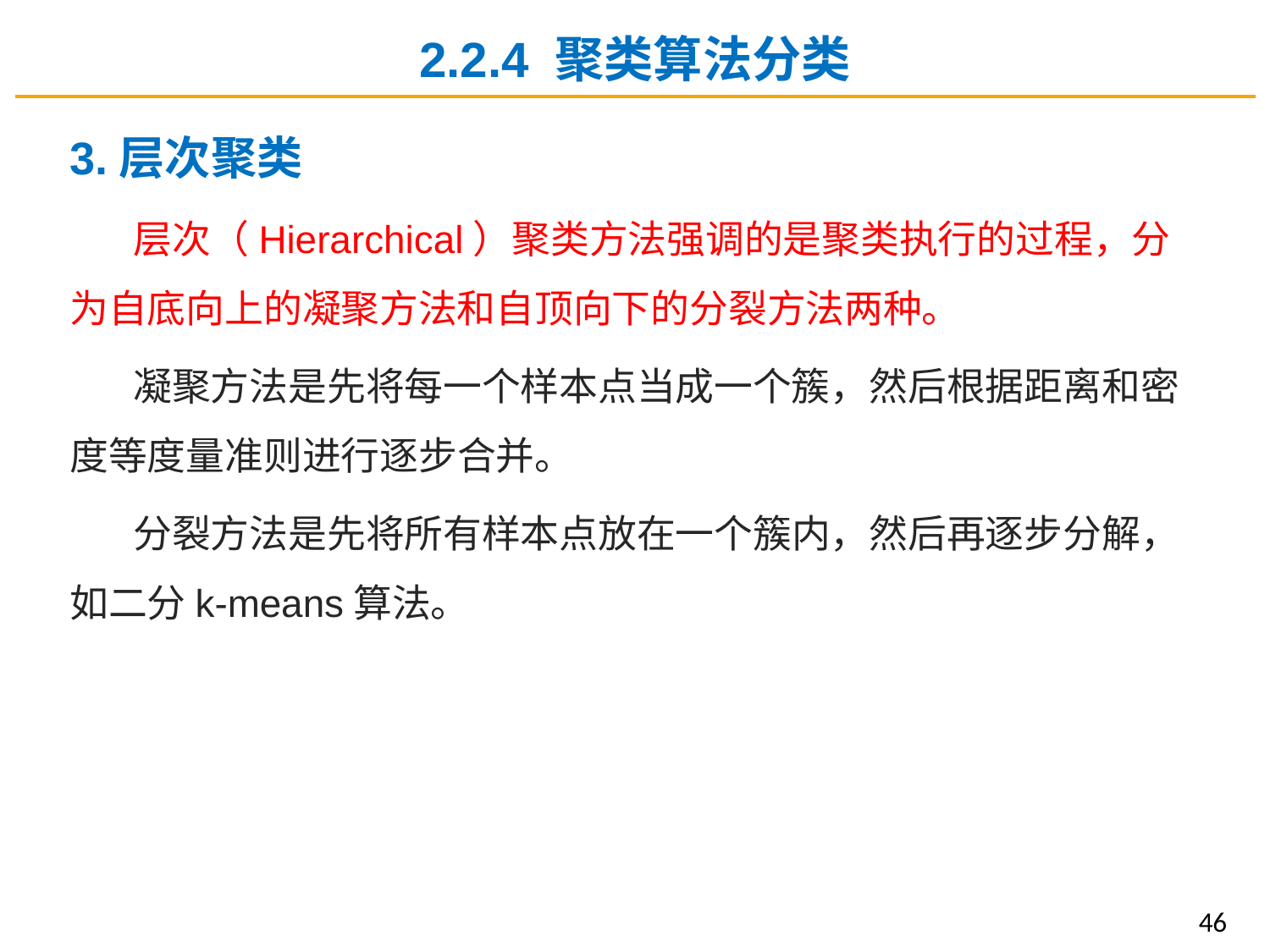

2.2.4 聚类算法分类
3.层次聚类
层次（Hierarchical）聚类方法强调的是聚类执行的过程，分为自底向上的凝聚方法和自顶向下的分裂方法两种。
凝聚方法是先将每一个样本点当成一个簇，然后根据距离和密度等度量准则进行逐步合并。
分裂方法是先将所有样本点放在一个簇内，然后再逐步分解，如二分k-means算法。
46